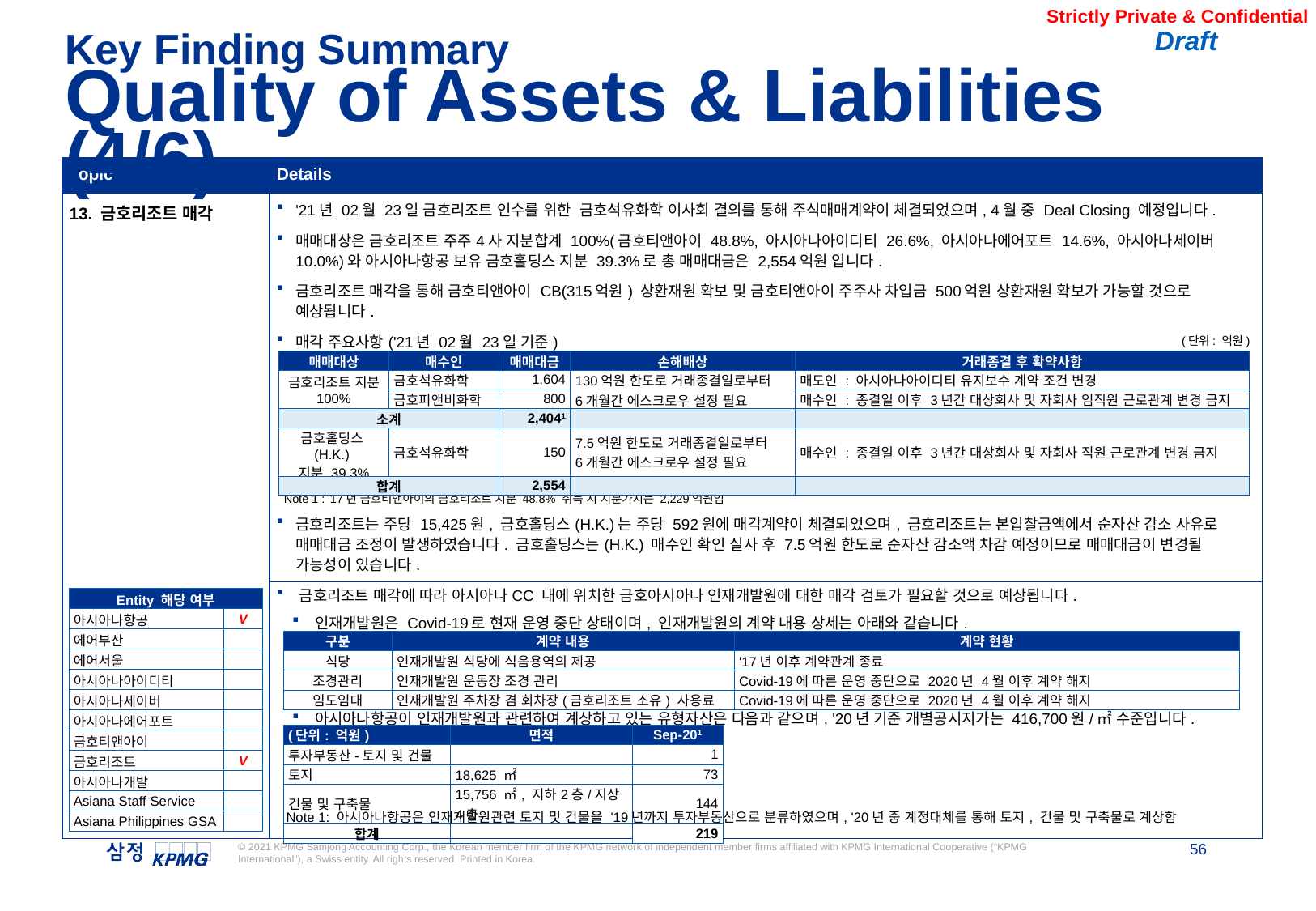

Key Finding Summary
Quality of Assets & Liabilities (4/6)
| Topic | Details |
| --- | --- |
| 13. 금호리조트 매각 | '21년 02월 23일 금호리조트 인수를 위한 금호석유화학 이사회 결의를 통해 주식매매계약이 체결되었으며, 4월 중 Deal Closing 예정입니다. 매매대상은 금호리조트 주주4사 지분합계 100%(금호티앤아이 48.8%, 아시아나아이디티 26.6%, 아시아나에어포트 14.6%, 아시아나세이버 10.0%)와 아시아나항공 보유 금호홀딩스 지분 39.3%로 총 매매대금은 2,554억원 입니다. 금호리조트 매각을 통해 금호티앤아이 CB(315억원) 상환재원 확보 및 금호티앤아이 주주사 차입금 500억원 상환재원 확보가 가능할 것으로 예상됩니다. 매각 주요사항('21년 02월 23일 기준) 금호리조트는 주당 15,425원, 금호홀딩스(H.K.)는 주당 592원에 매각계약이 체결되었으며, 금호리조트는 본입찰금액에서 순자산 감소 사유로 매매대금 조정이 발생하였습니다. 금호홀딩스는(H.K.) 매수인 확인 실사 후 7.5억원 한도로 순자산 감소액 차감 예정이므로 매매대금이 변경될 가능성이 있습니다. |
|  | 금호리조트 매각에 따라 아시아나CC 내에 위치한 금호아시아나 인재개발원에 대한 매각 검토가 필요할 것으로 예상됩니다. 인재개발원은 Covid-19로 현재 운영 중단 상태이며, 인재개발원의 계약 내용 상세는 아래와 같습니다. 아시아나항공이 인재개발원과 관련하여 계상하고 있는 유형자산은 다음과 같으며, '20년 기준 개별공시지가는 416,700원/㎡ 수준입니다. |
(단위: 억원)
| 매매대상 | 매수인 | 매매대금 | 손해배상 | 거래종결 후 확약사항 |
| --- | --- | --- | --- | --- |
| 금호리조트 지분 100% | 금호석유화학 | 1,604 | 130억원 한도로 거래종결일로부터 6개월간 에스크로우 설정 필요 | 매도인 : 아시아나아이디티 유지보수 계약 조건 변경 |
|  | 금호피앤비화학 | 800 |  | 매수인 : 종결일 이후 3년간 대상회사 및 자회사 임직원 근로관계 변경 금지 |
| 소계 |  | 2,4041 |  |  |
| 금호홀딩스(H.K.) 지분 39.3% | 금호석유화학 | 150 | 7.5억원 한도로 거래종결일로부터 6개월간 에스크로우 설정 필요 | 매수인 : 종결일 이후 3년간 대상회사 및 자회사 직원 근로관계 변경 금지 |
| 합계 |  | 2,554 |  |  |
Note 1 : '17년 금호티앤아이의 금호리조트 지분 48.8% 취득 시 지분가치는 2,229억원임
| Entity 해당 여부 |  |
| --- | --- |
| 아시아나항공 | V |
| 에어부산 |  |
| 에어서울 |  |
| 아시아나아이디티 |  |
| 아시아나세이버 |  |
| 아시아나에어포트 |  |
| 금호티앤아이 |  |
| 금호리조트 | V |
| 아시아나개발 |  |
| Asiana Staff Service |  |
| Asiana Philippines GSA |  |
| 구분 | 계약 내용 | 계약 현황 |
| --- | --- | --- |
| 식당 | 인재개발원 식당에 식음용역의 제공 | '17년 이후 계약관계 종료 |
| 조경관리 | 인재개발원 운동장 조경 관리 | Covid-19에 따른 운영 중단으로 2020년 4월 이후 계약 해지 |
| 임도임대 | 인재개발원 주차장 겸 회차장(금호리조트 소유) 사용료 | Covid-19에 따른 운영 중단으로 2020년 4월 이후 계약 해지 |
| (단위: 억원) | 면적 | Sep-201 |
| --- | --- | --- |
| 투자부동산-토지 및 건물 |  | 1 |
| 토지 | 18,625 ㎡ | 73 |
| 건물 및 구축물 | 15,756 ㎡, 지하2층/지상4층 | 144 |
| 합계 |  | 219 |
| Note 1: 아시아나항공은 인재개발원관련 토지 및 건물을 '19년까지 투자부동산으로 분류하였으며, '20년 중 계정대체를 통해 토지, 건물 및 구축물로 계상함 |
| --- |